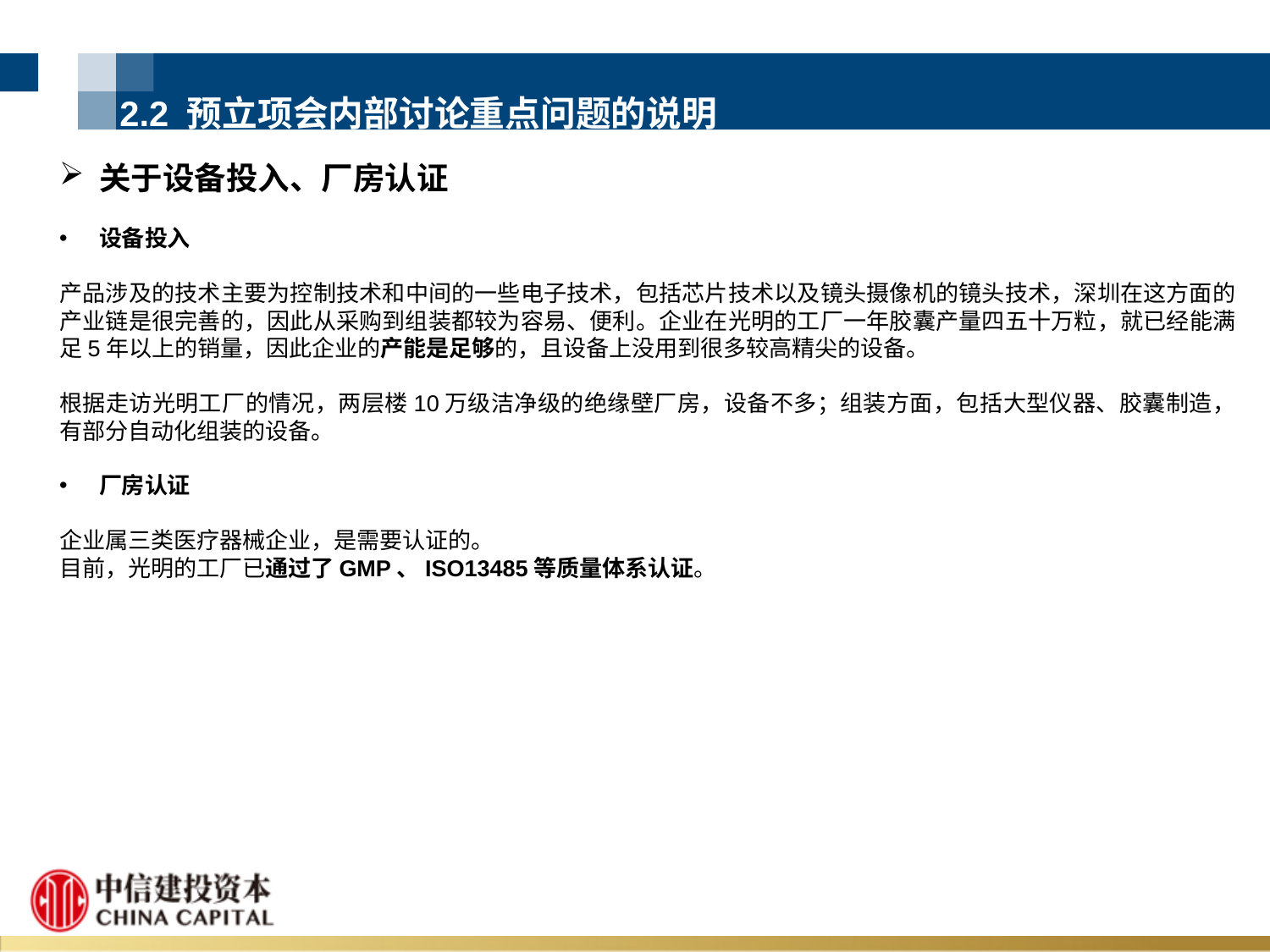

2.2 预立项会内部讨论重点问题的说明
关于设备投入、厂房认证

设备投入

产品涉及的技术主要为控制技术和中间的一些电子技术，包括芯片技术以及镜头摄像机的镜头技术，深圳在这方面的产业链是很完善的，因此从采购到组装都较为容易、便利。企业在光明的工厂一年胶囊产量四五十万粒，就已经能满足5年以上的销量，因此企业的产能是足够的，且设备上没用到很多较高精尖的设备。

根据走访光明工厂的情况，两层楼10万级洁净级的绝缘壁厂房，设备不多；组装方面，包括大型仪器、胶囊制造，有部分自动化组装的设备。

厂房认证

企业属三类医疗器械企业，是需要认证的。
目前，光明的工厂已通过了GMP、ISO13485等质量体系认证。